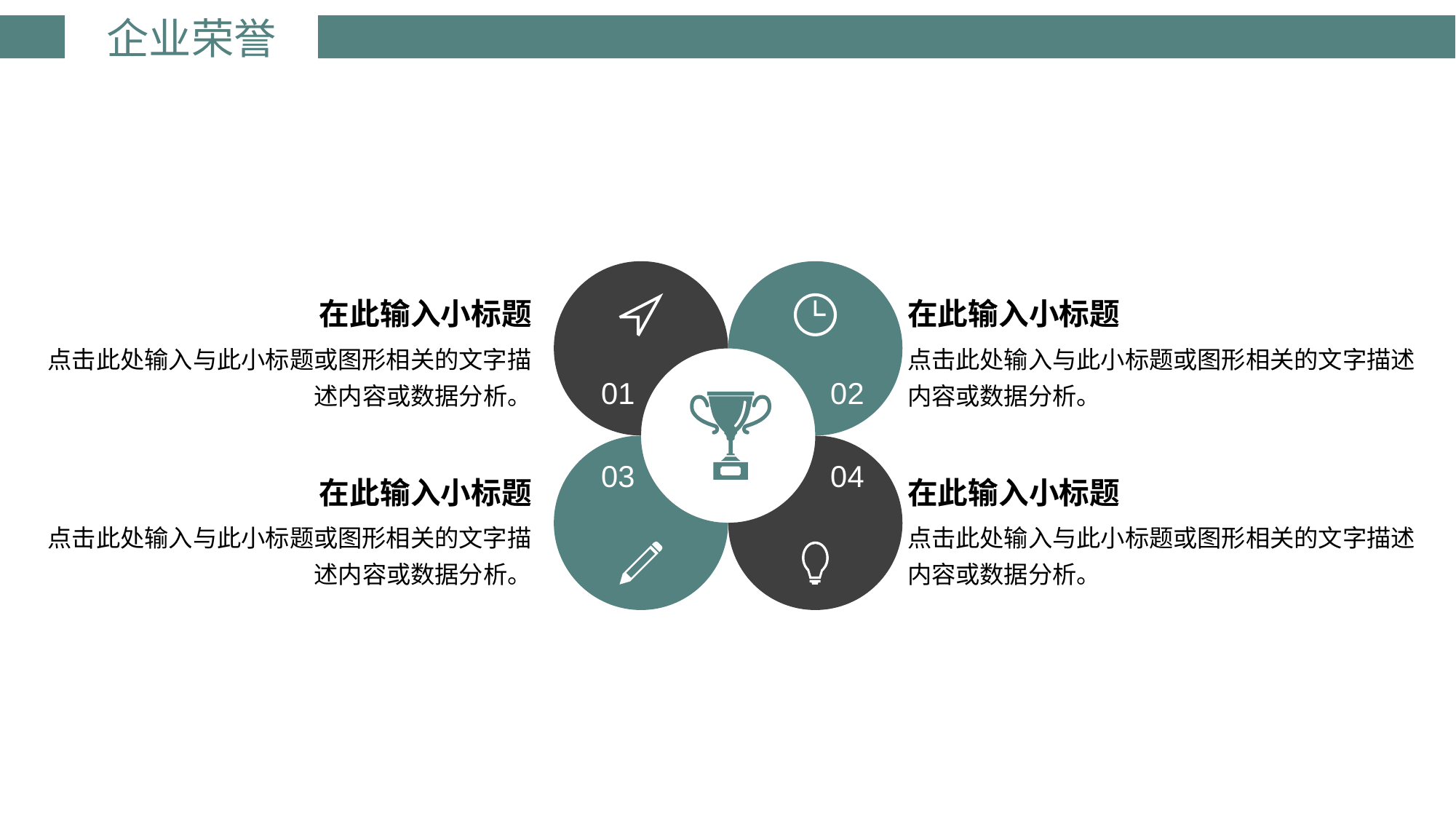

# 企业荣誉

在此输入小标题
在此输入小标题

点击此处输入与此小标题或图形相关的文字描述内容或数据分析。
点击此处输入与此小标题或图形相关的文字描述内容或数据分析。
01
02

03
04
在此输入小标题
在此输入小标题
点击此处输入与此小标题或图形相关的文字描述内容或数据分析。
点击此处输入与此小标题或图形相关的文字描述内容或数据分析。